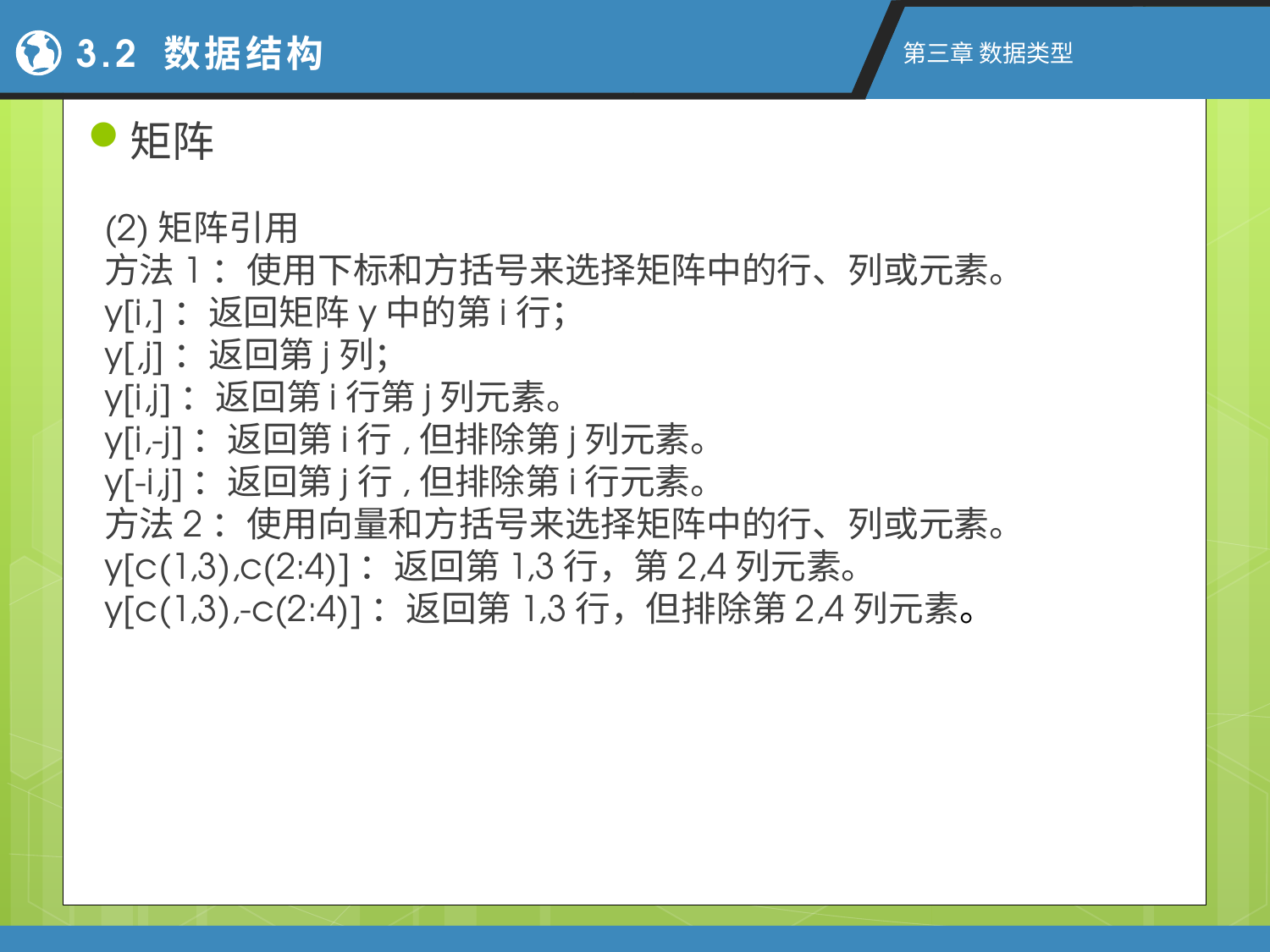

2.1新手上路
3.2 数据结构

第二章 R语言入门
第三章 数据类型
矩阵
(2)矩阵引用
方法1：使用下标和方括号来选择矩阵中的行、列或元素。
y[i,]：返回矩阵y中的第i行；
y[,j]：返回第j列；
y[i,j]：返回第i行第j列元素。
y[i,-j]：返回第i行,但排除第j列元素。
y[-i,j]：返回第j行,但排除第i行元素。
方法2：使用向量和方括号来选择矩阵中的行、列或元素。
y[c(1,3),c(2:4)]：返回第1,3行，第2,4列元素。
y[c(1,3),-c(2:4)]：返回第1,3行，但排除第2,4列元素。